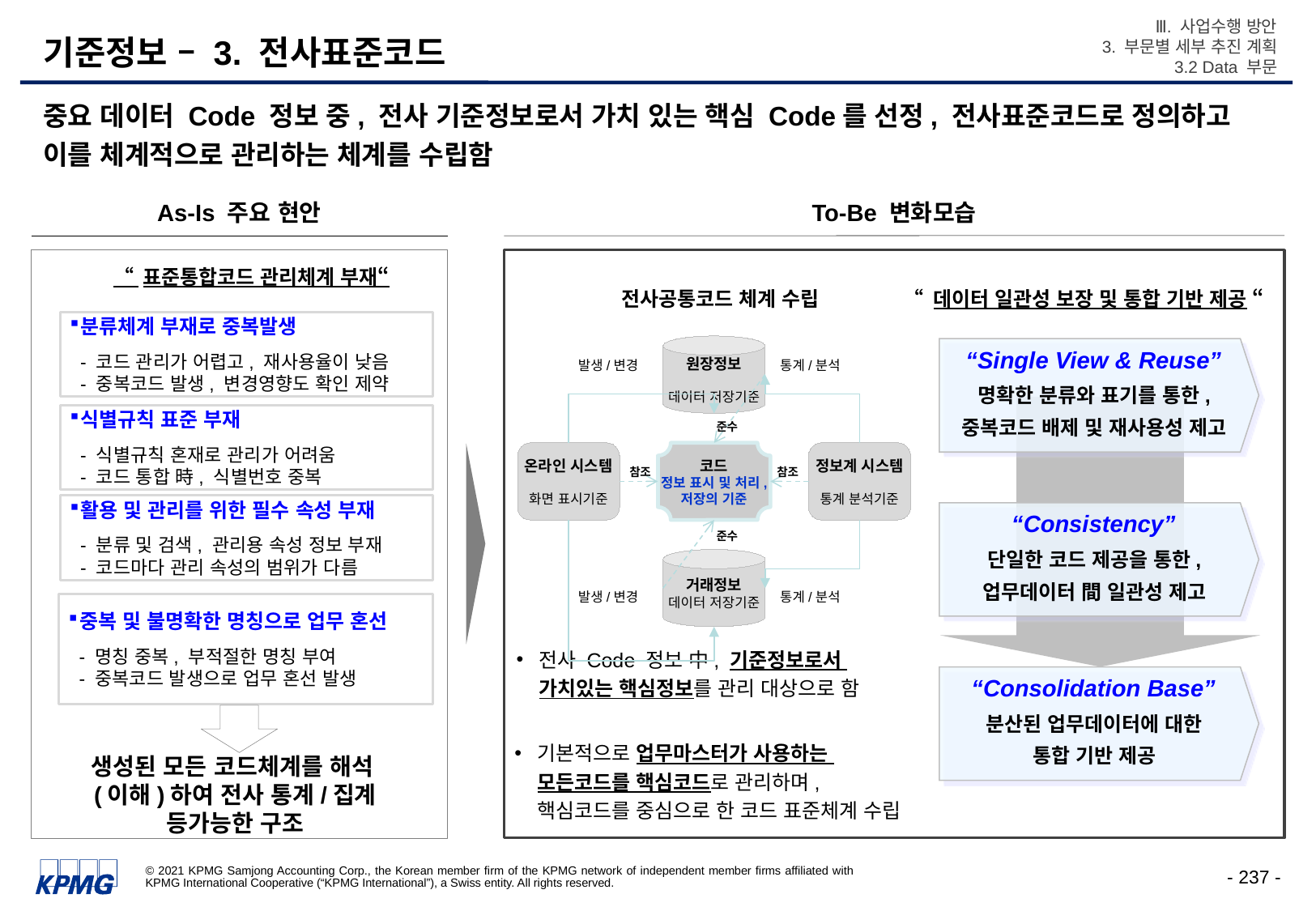

Ⅲ. 사업수행 방안
3. 부문별 세부 추진 계획
3.2 Data 부문
# 기준정보 – 3. 전사표준코드
중요 데이터 Code 정보 중, 전사 기준정보로서 가치 있는 핵심 Code를 선정, 전사표준코드로 정의하고 이를 체계적으로 관리하는 체계를 수립함
As-Is 주요 현안
To-Be 변화모습

“ 표준통합코드 관리체계 부재“
전사공통코드 체계 수립
“ 데이터 일관성 보장 및 통합 기반 제공 “
분류체계 부재로 중복발생

  - 코드 관리가 어렵고, 재사용율이 낮음
  - 중복코드 발생, 변경영향도 확인 제약
식별규칙 표준 부재

  - 식별규칙 혼재로 관리가 어려움
  - 코드 통합 時, 식별번호 중복
활용 및 관리를 위한 필수 속성 부재

  - 분류 및 검색, 관리용 속성 정보 부재
  - 코드마다 관리 속성의 범위가 다름
중복 및 불명확한 명칭으로 업무 혼선

  - 명칭 중복, 부적절한 명칭 부여
  - 중복코드 발생으로 업무 혼선 발생
원장정보

데이터 저장기준
명확한 분류와 표기를 통한,
중복코드 배제 및 재사용성 제고
“Single View & Reuse”
발생/변경
통계/분석

준수
온라인 시스템

화면 표시기준
정보계 시스템

통계 분석기준
코드
정보 표시 및 처리,
저장의 기준
참조
참조
단일한 코드 제공을 통한,
업무데이터 間 일관성 제고
“Consistency”
준수

거래정보
데이터 저장기준
발생/변경
통계/분석
전사 Code 정보 中, 기준정보로서
가치있는 핵심정보를 관리 대상으로 함
분산된 업무데이터에 대한
통합 기반 제공
“Consolidation Base”

기본적으로 업무마스터가 사용하는
모든코드를 핵심코드로 관리하며,
핵심코드를 중심으로 한 코드 표준체계 수립
생성된 모든 코드체계를 해석(이해)하여 전사 통계/집계 등가능한 구조